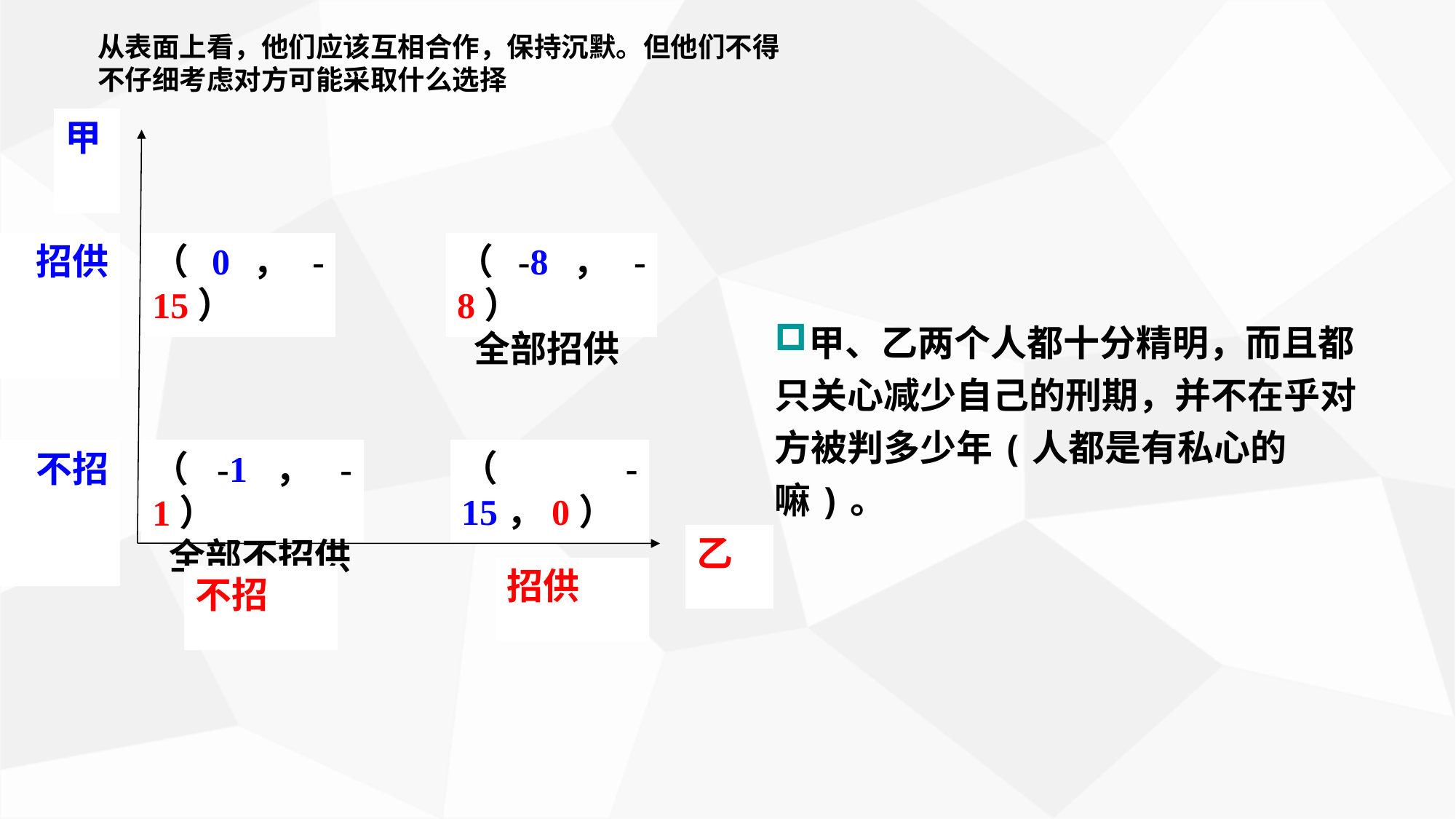

从表面上看，他们应该互相合作，保持沉默。但他们不得不仔细考虑对方可能采取什么选择

甲

招供
（0，-15）
（-8，-8）
 全部招供
（-15，0）
不招
（-1，-1）
 全部不招供
乙

招供
不招
甲、乙两个人都十分精明，而且都只关心减少自己的刑期，并不在乎对方被判多少年(人都是有私心的嘛)。